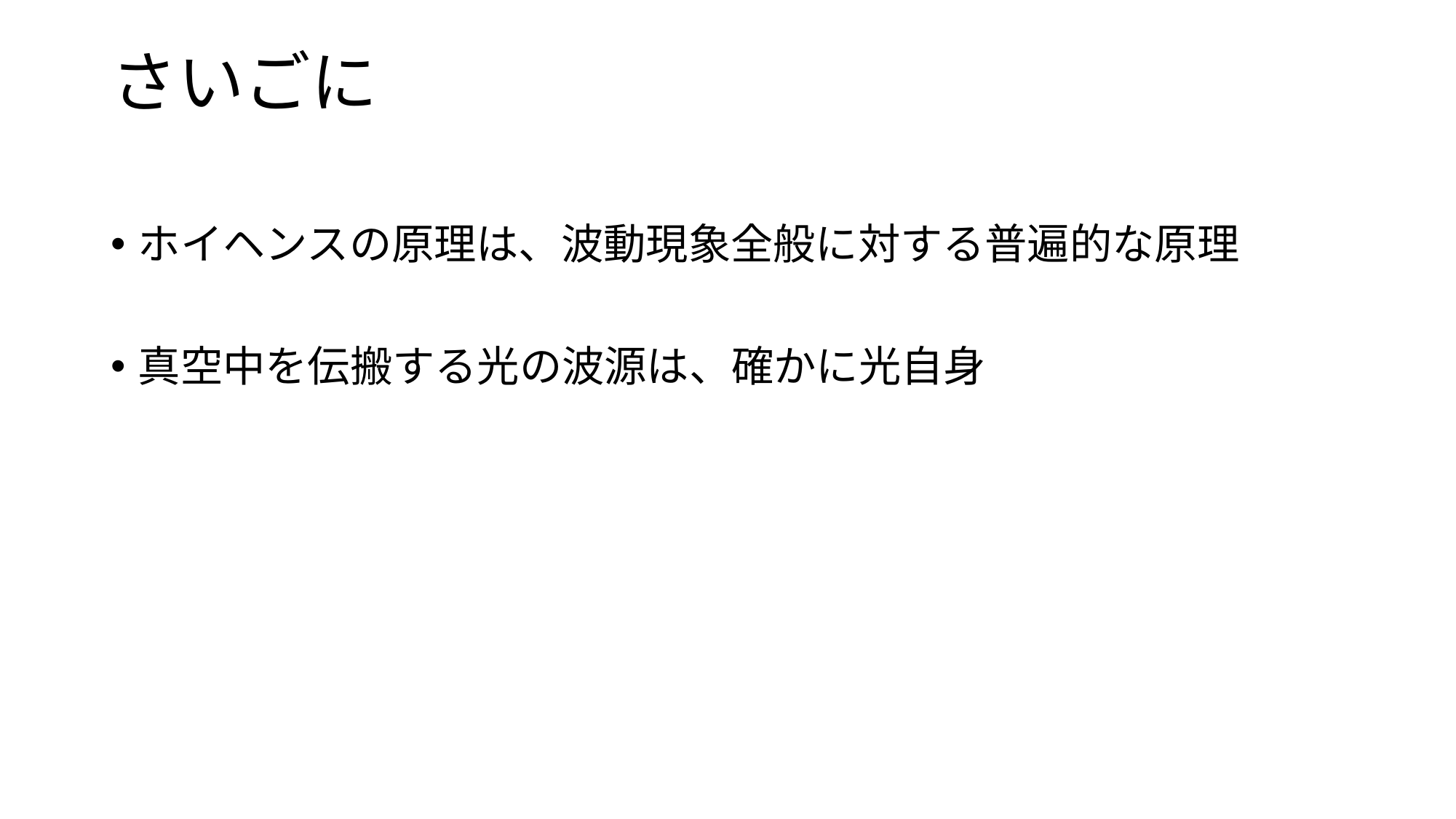

# さいごに

ホイヘンスの原理は、波動現象全般に対する普遍的な原理

真空中を伝搬する光の波源は、確かに光自身